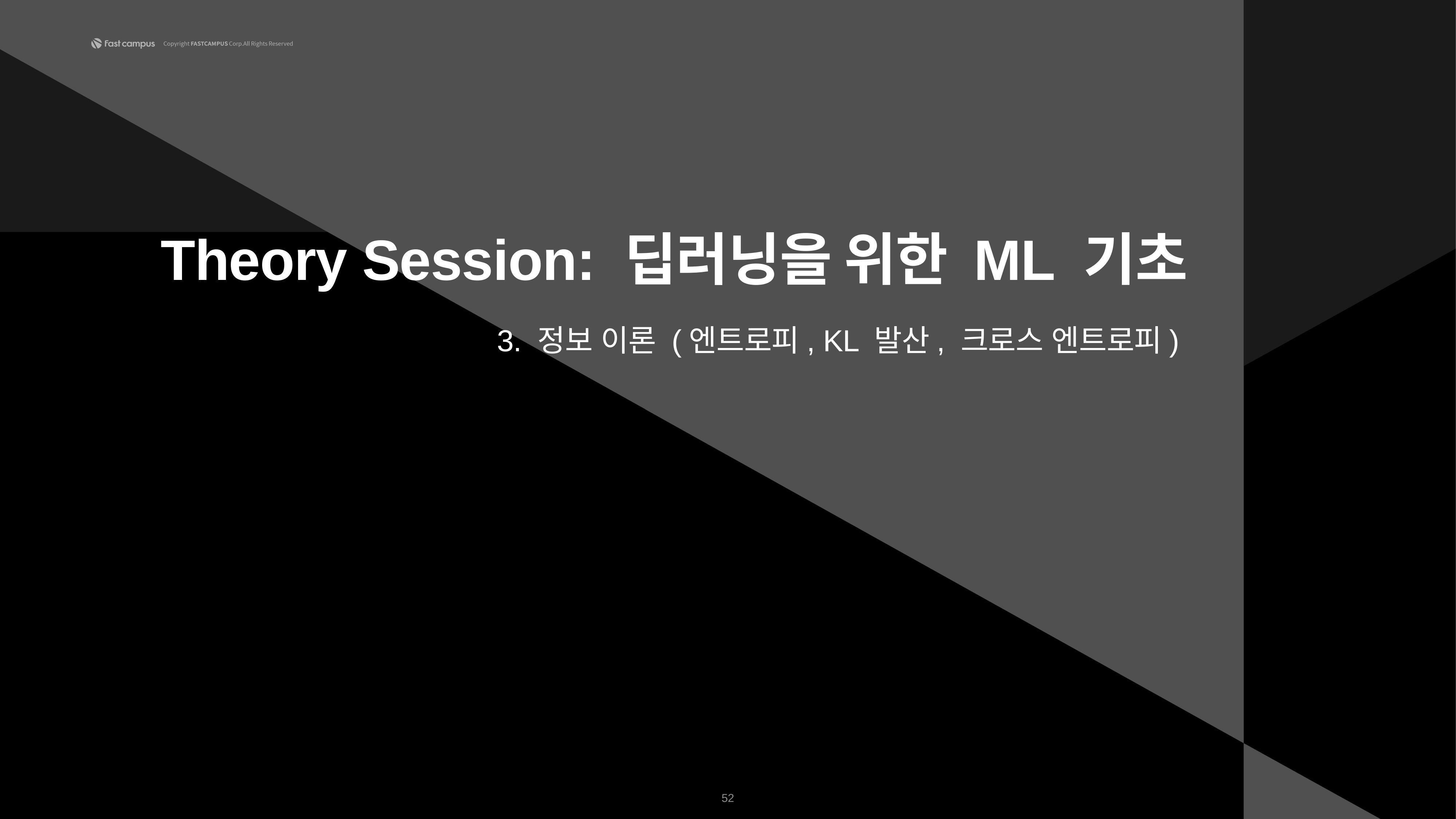

Theory Session: 딥러닝을 위한 ML 기초

3. 정보 이론 (엔트로피, KL 발산, 크로스 엔트로피)
52